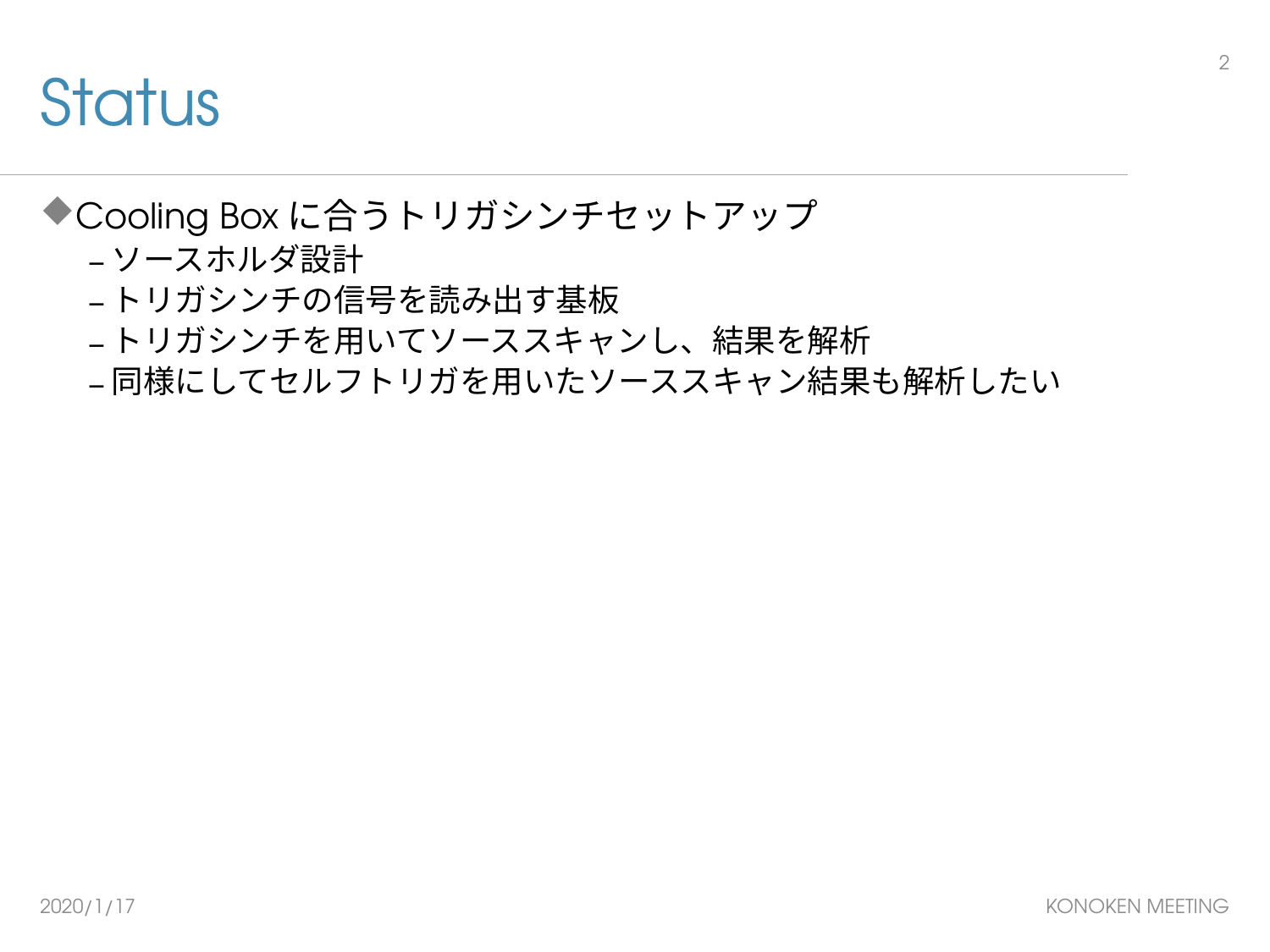

# Status
2
Cooling Boxに合うトリガシンチセットアップ
ソースホルダ設計
トリガシンチの信号を読み出す基板
トリガシンチを用いてソーススキャンし、結果を解析
同様にしてセルフトリガを用いたソーススキャン結果も解析したい

2020/1/17
KONOKEN MEETING